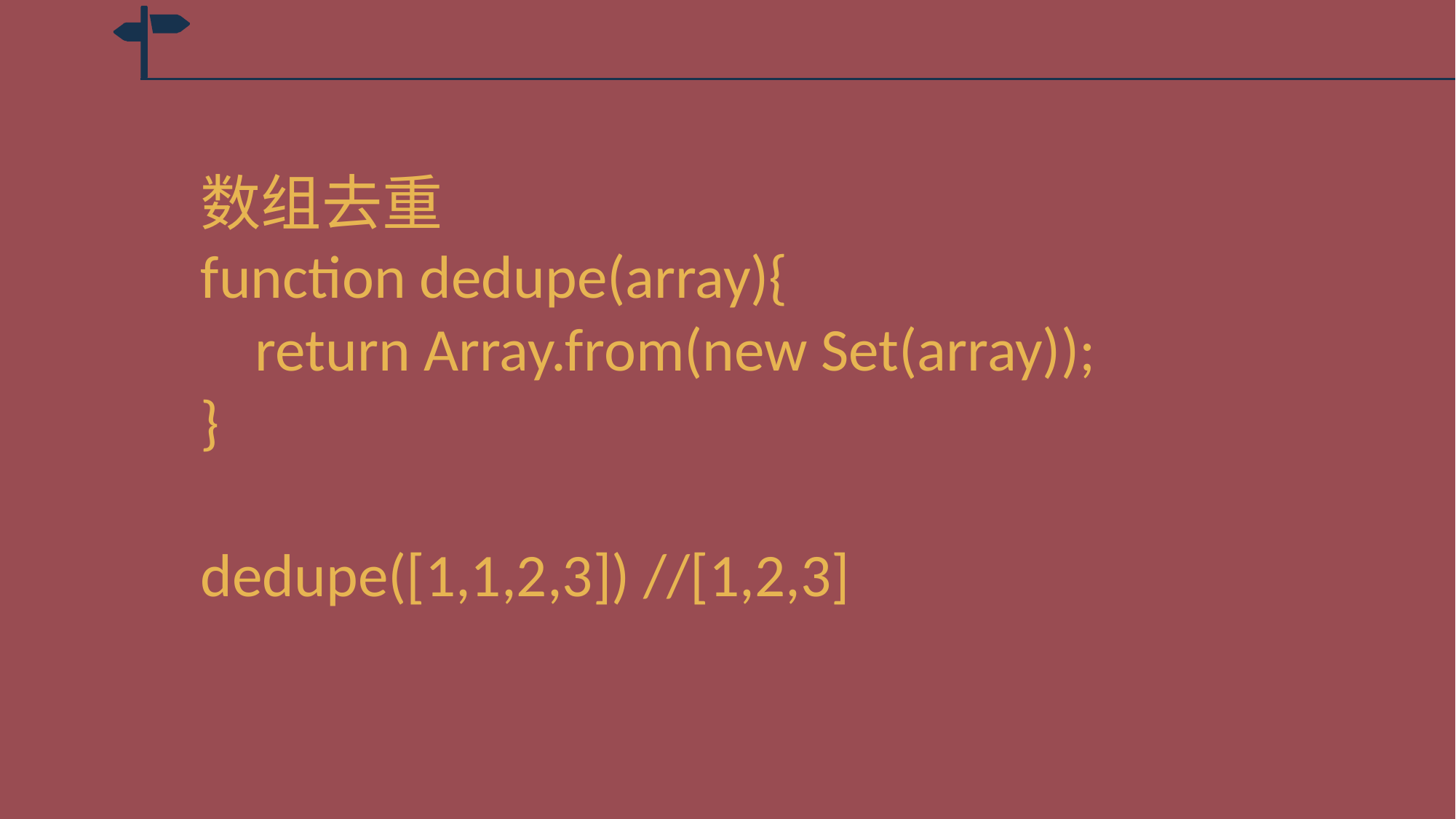

数组去重
function dedupe(array){
    return Array.from(new Set(array));
}

dedupe([1,1,2,3]) //[1,2,3]